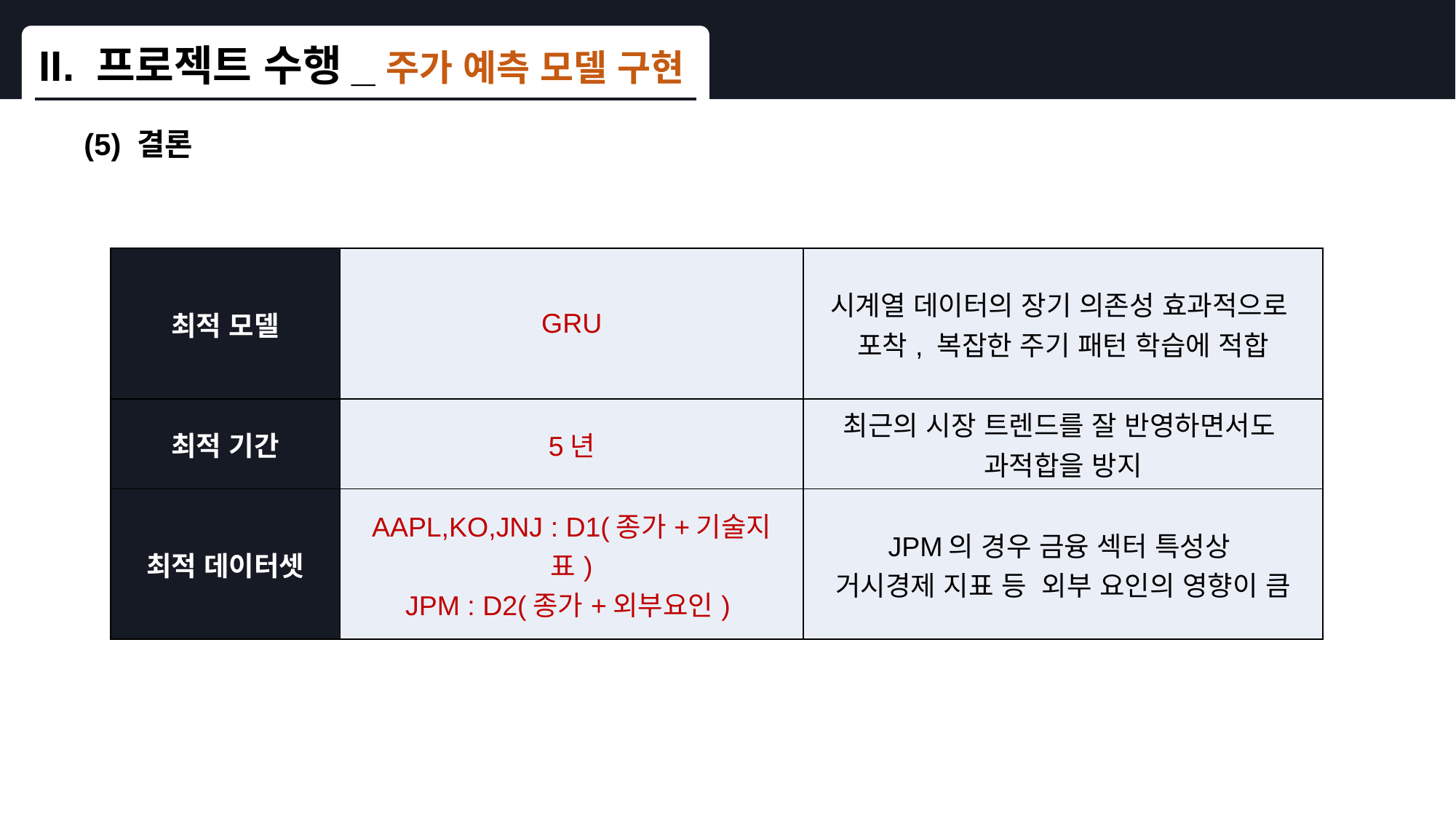

II. 프로젝트 수행_주가 예측 모델 구현
(5) 결론
| 최적 모델 | GRU | 시계열 데이터의 장기 의존성 효과적으로 포착, 복잡한 주기 패턴 학습에 적합 |
| --- | --- | --- |
| 최적 기간 | 5년 | 최근의 시장 트렌드를 잘 반영하면서도 과적합을 방지 |
| 최적 데이터셋 | AAPL,KO,JNJ : D1(종가+기술지표) JPM : D2(종가+외부요인) | JPM의 경우 금융 섹터 특성상 거시경제 지표 등 외부 요인의 영향이 큼 |